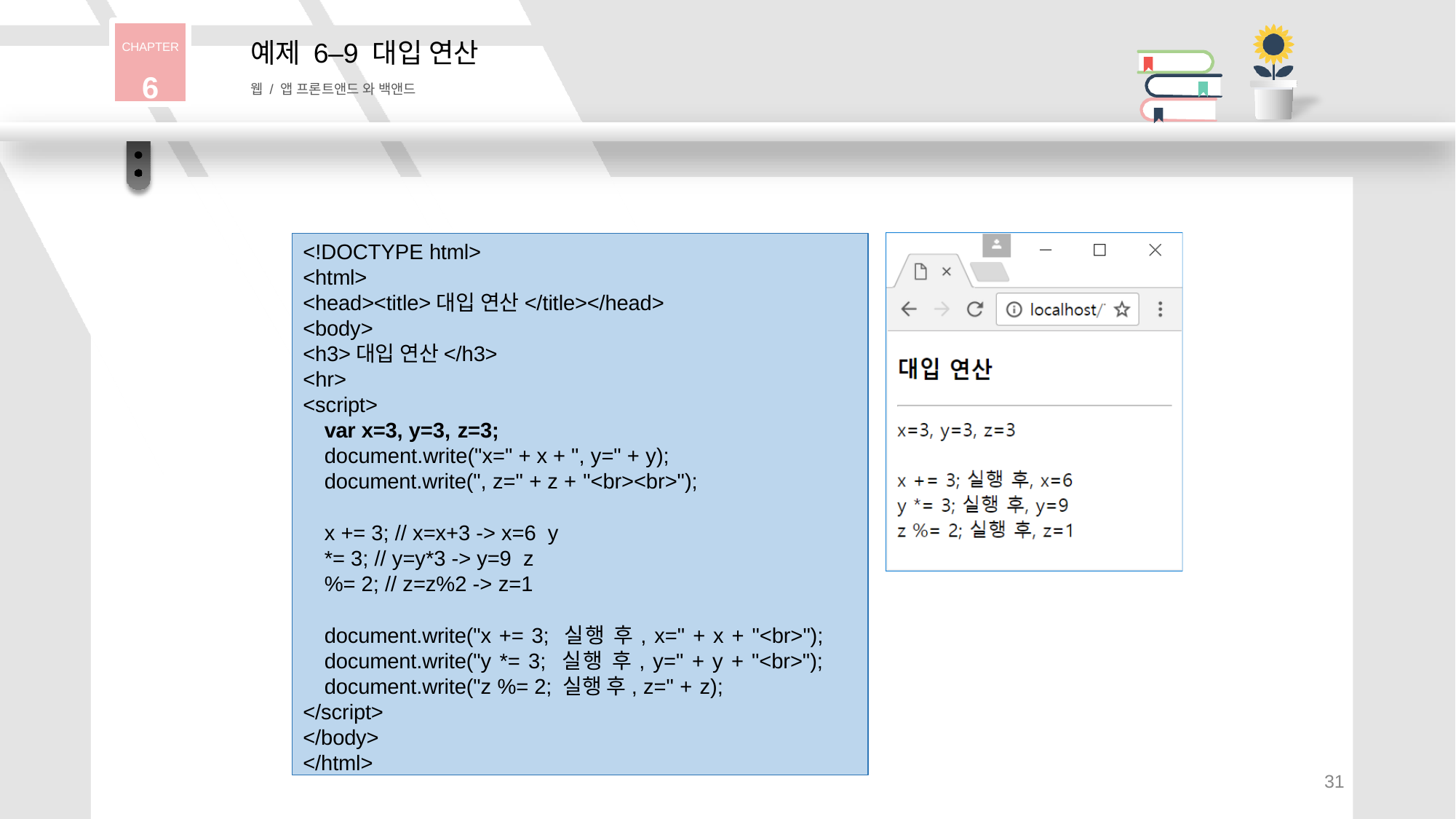

CHAPTER

6

# 예제 6–9 대입 연산

웹 / 앱 프론트앤드 와 백앤드

<!DOCTYPE html>
<html>
<head><title>대입 연산</title></head>
<body>
<h3>대입 연산</h3>
<hr>
<script>
var x=3, y=3, z=3;
document.write("x=" + x + ", y=" + y);
document.write(", z=" + z + "<br><br>");

x += 3; // x=x+3 -> x=6  y *= 3; // y=y*3 -> y=9  z %= 2; // z=z%2 -> z=1

document.write("x += 3; 실행 후, x=" + x + "<br>");  document.write("y *= 3; 실행 후, y=" + y + "<br>");  document.write("z %= 2; 실행 후, z=" + z);
</script>
</body>
</html>
31